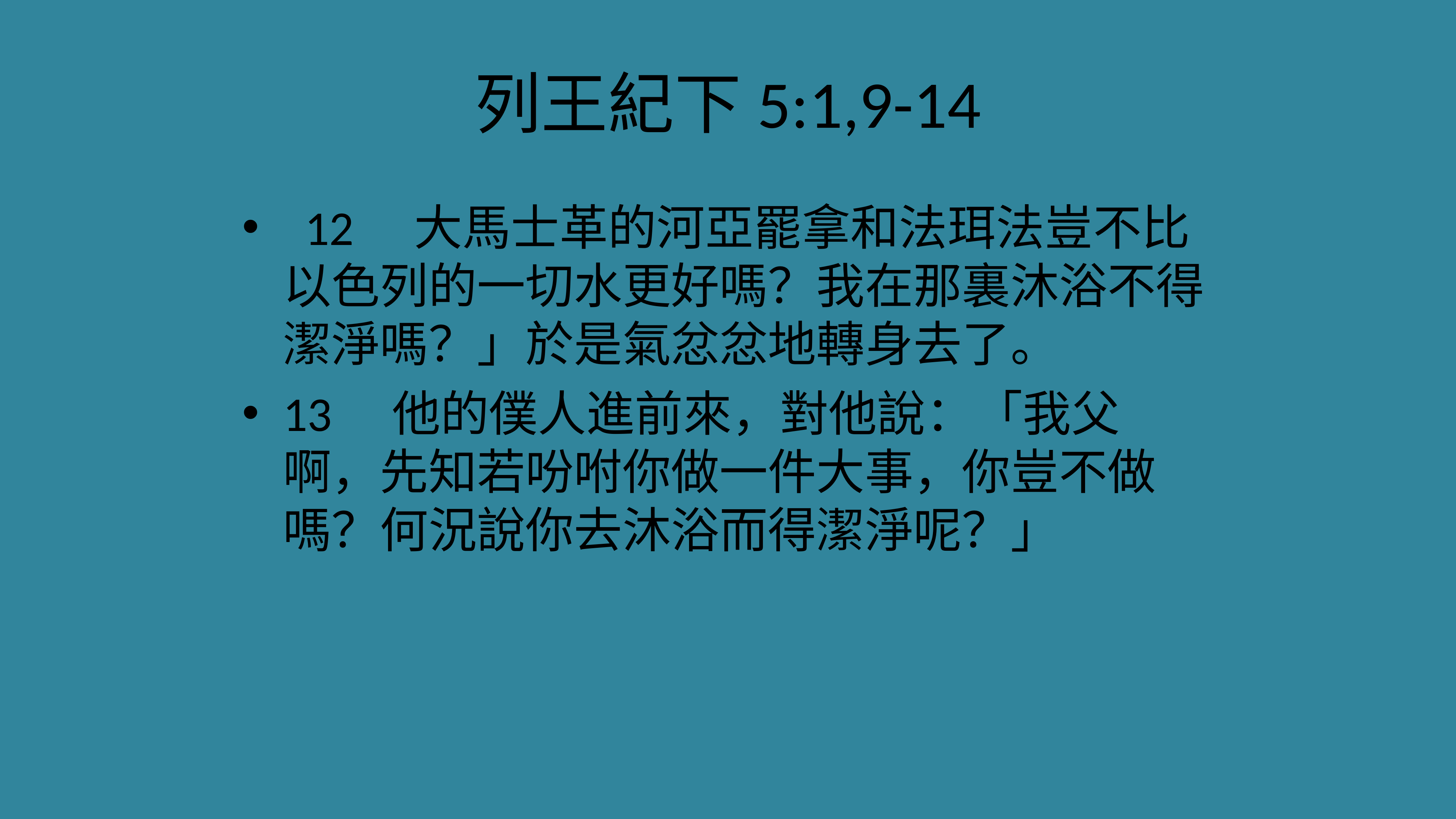

# 列王紀下5:1,9-14
  12　大馬士革的河亞罷拿和法珥法豈不比以色列的一切水更好嗎？我在那裏沐浴不得潔淨嗎？」於是氣忿忿地轉身去了。
13　他的僕人進前來，對他說：「我父啊，先知若吩咐你做一件大事，你豈不做嗎？何況說你去沐浴而得潔淨呢？」